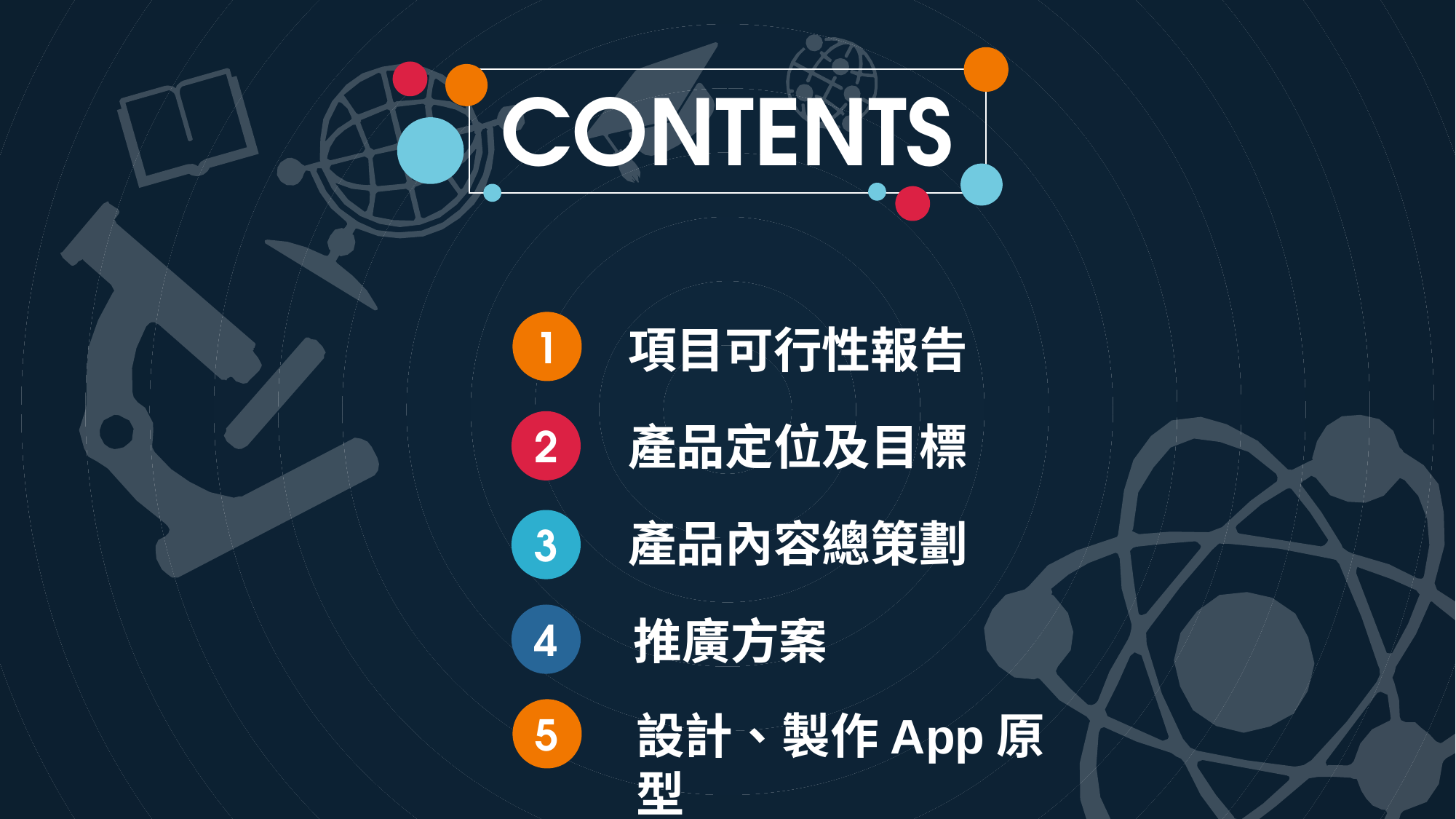

CONTENTS

1
項目可行性報告
產品定位及目標
2
產品內容總策劃
3
4
推廣方案
5
設計、製作App原型